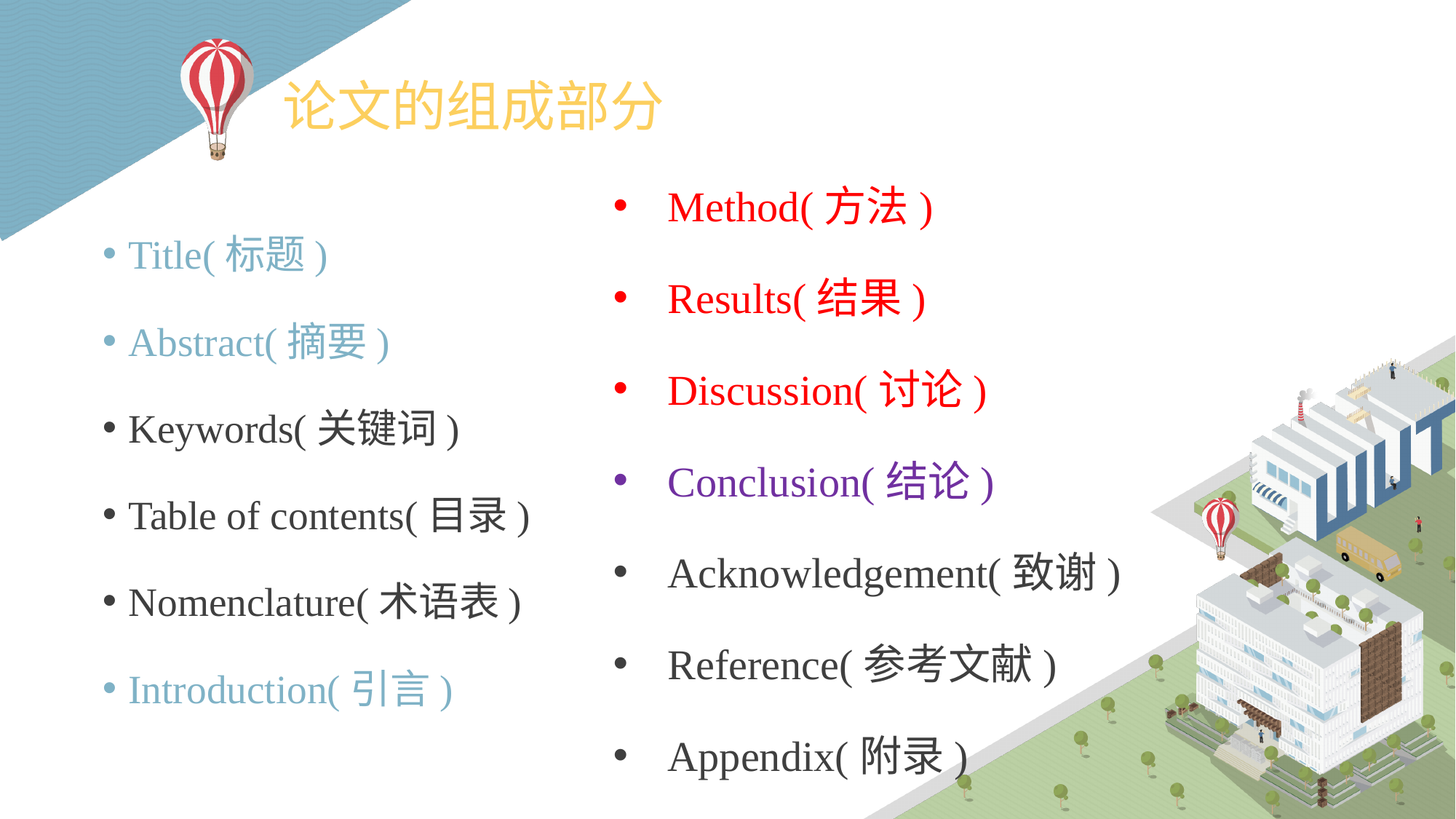

# 论文的组成部分
Method(方法)
Results(结果)
Discussion(讨论)
Conclusion(结论)
Acknowledgement(致谢)
Reference(参考文献)
Appendix(附录)
Title(标题)
Abstract(摘要)
Keywords(关键词)
Table of contents(目录)
Nomenclature(术语表)
Introduction(引言)